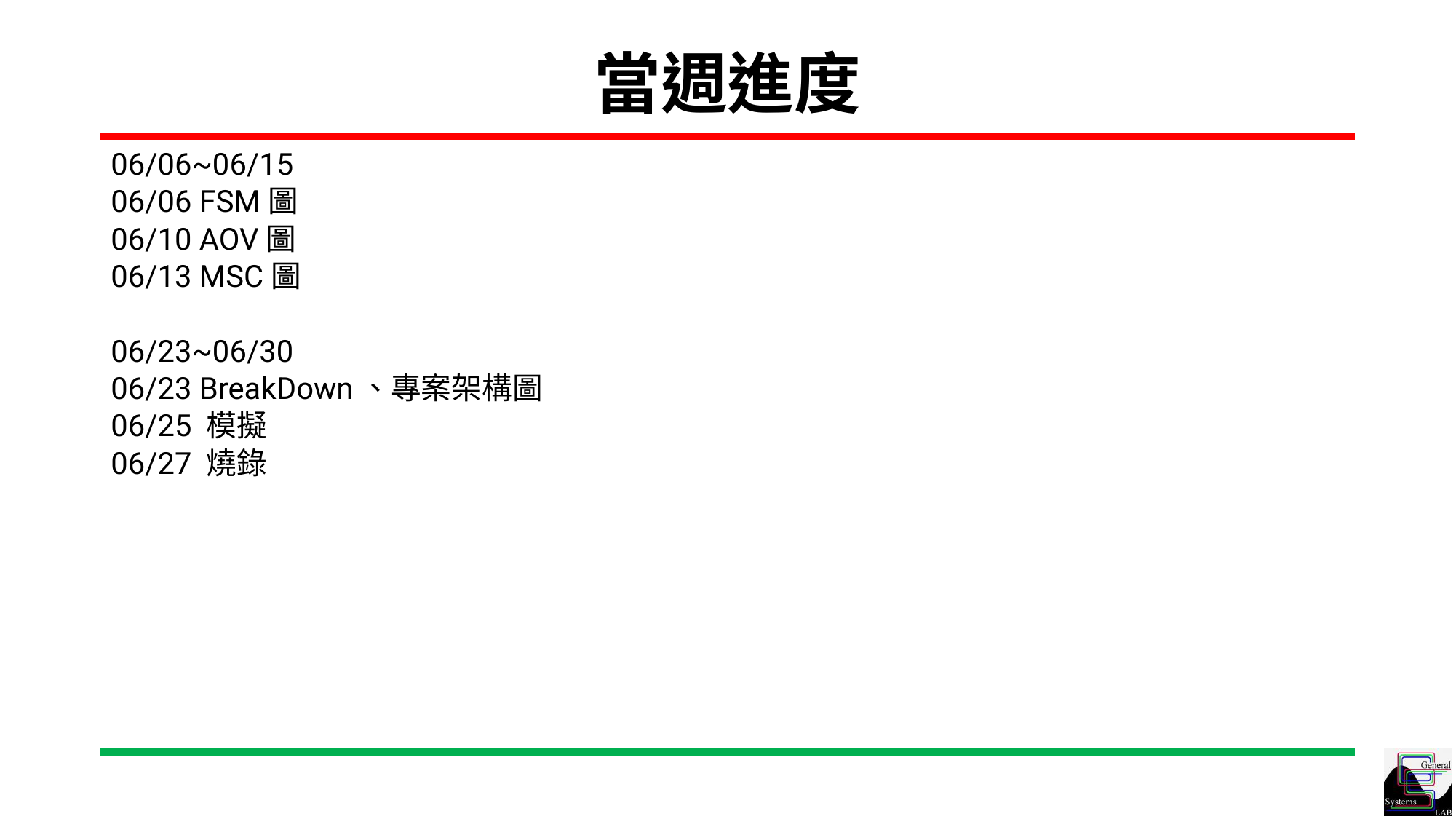

# 當週進度
06/06~06/15
06/06 FSM圖
06/10 AOV圖
06/13 MSC圖

06/23~06/30
06/23 BreakDown、專案架構圖
06/25 模擬
06/27 燒錄